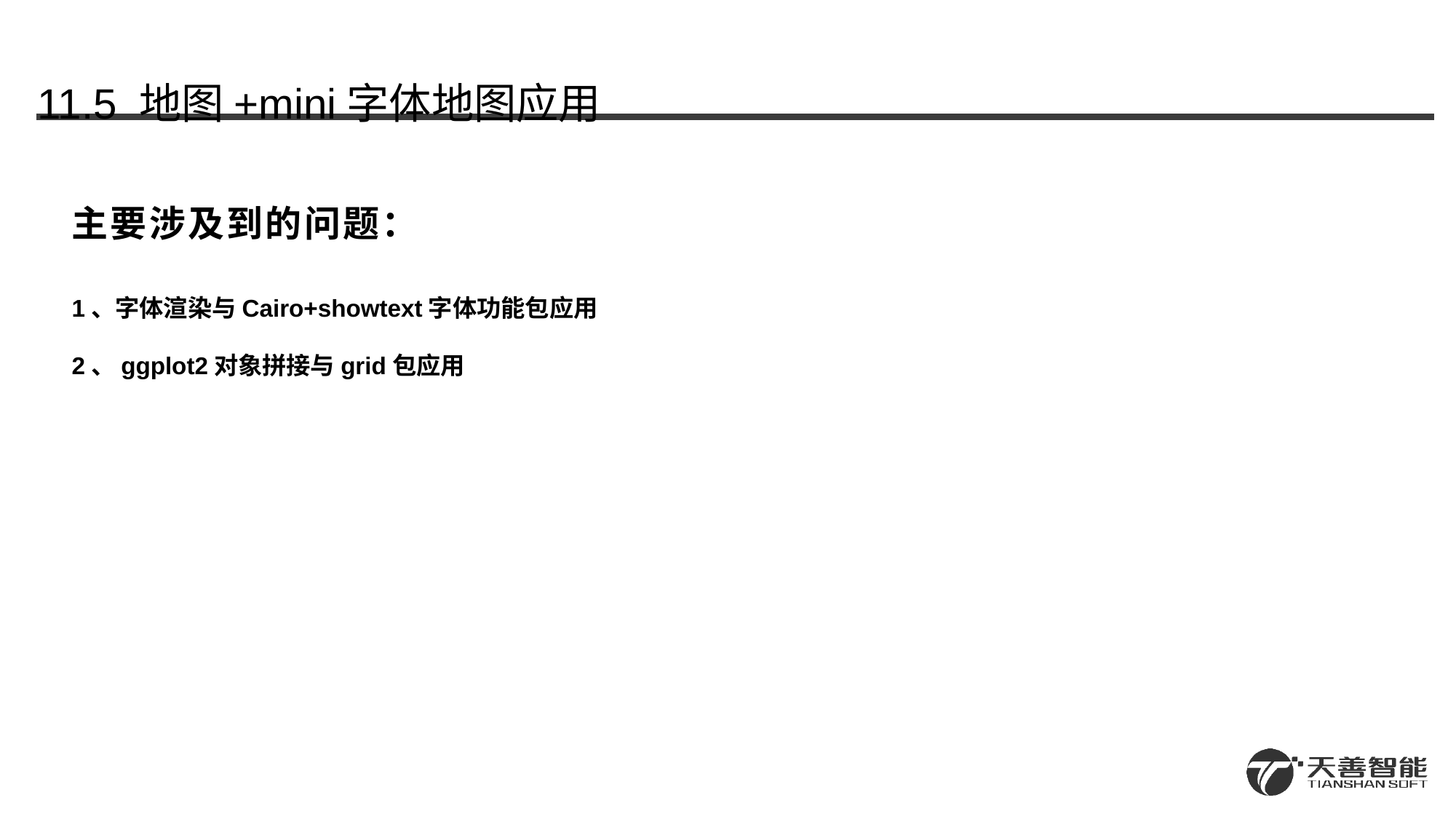

11.5 地图+mini字体地图应用
主要涉及到的问题：
1、字体渲染与Cairo+showtext字体功能包应用
2、ggplot2对象拼接与grid包应用